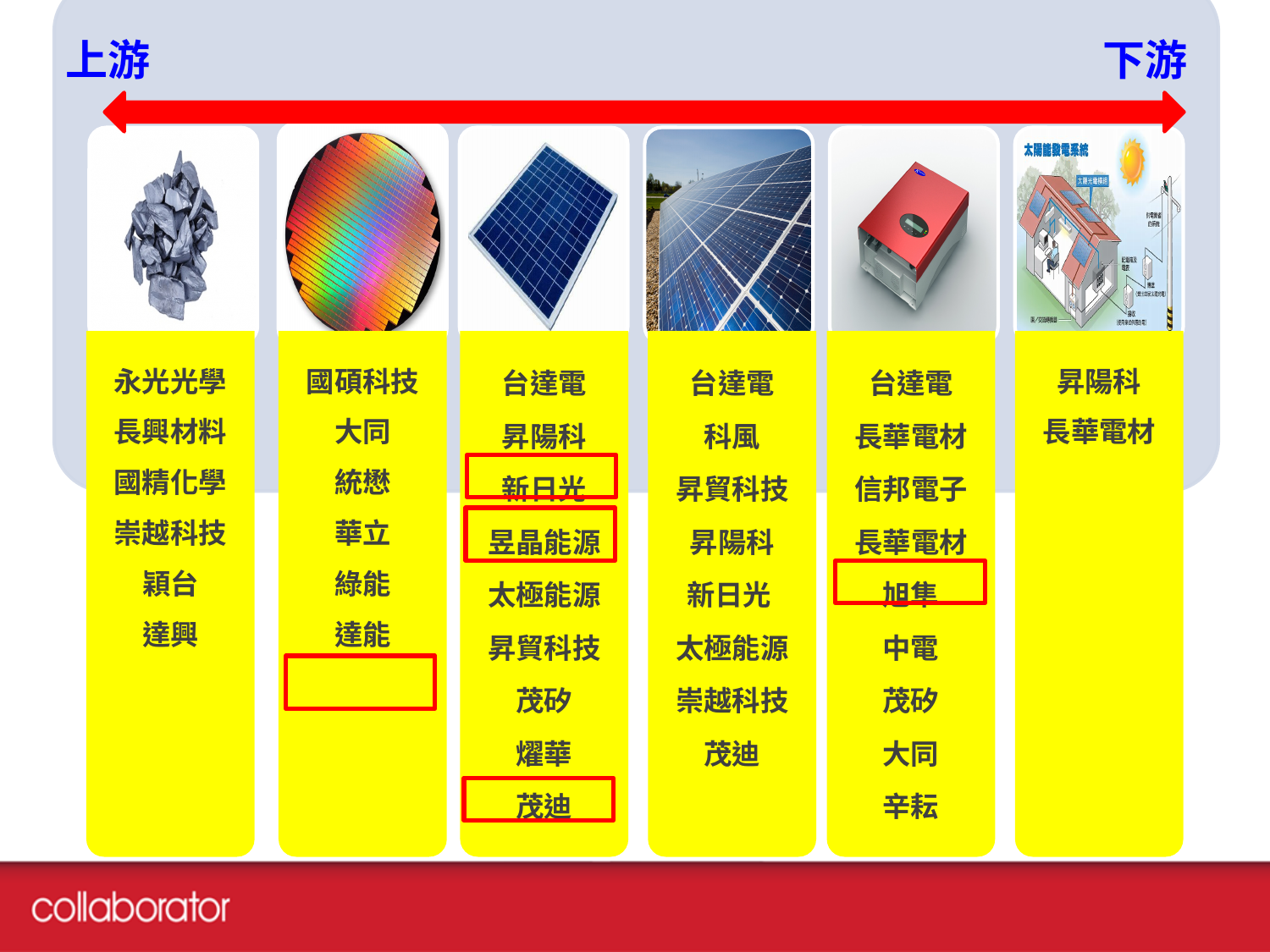

永光光學
長興材料
國精化學
崇越科技
穎台
達興
國碩科技
大同
統懋
華立
綠能
達能
台達電
昇陽科
新日光
昱晶能源
太極能源
昇貿科技
茂矽
燿華
茂迪
台達電
科風
昇貿科技
昇陽科
新日光
太極能源
崇越科技
茂迪
台達電
長華電材
信邦電子
長華電材
旭隼
中電
茂矽
大同
辛耘
昇陽科
長華電材
下游
上游

46